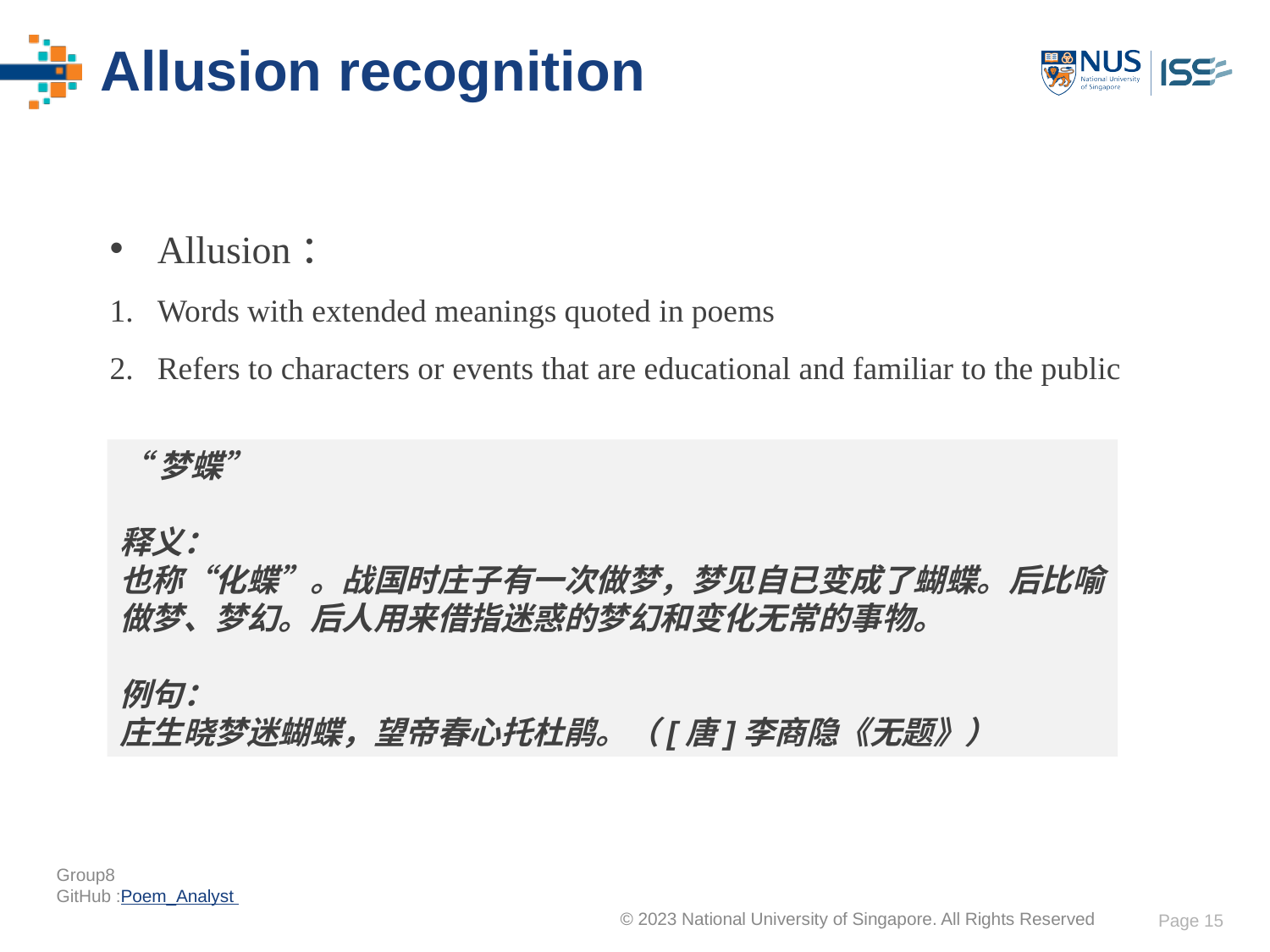

# Allusion recognition
Allusion：
Words with extended meanings quoted in poems
Refers to characters or events that are educational and familiar to the public
“梦蝶”

释义：
也称“化蝶”。战国时庄子有一次做梦，梦见自已变成了蝴蝶。后比喻做梦、梦幻。后人用来借指迷惑的梦幻和变化无常的事物。

例句：
庄生晓梦迷蝴蝶，望帝春心托杜鹃。（[唐]李商隐《无题》）
Page 15